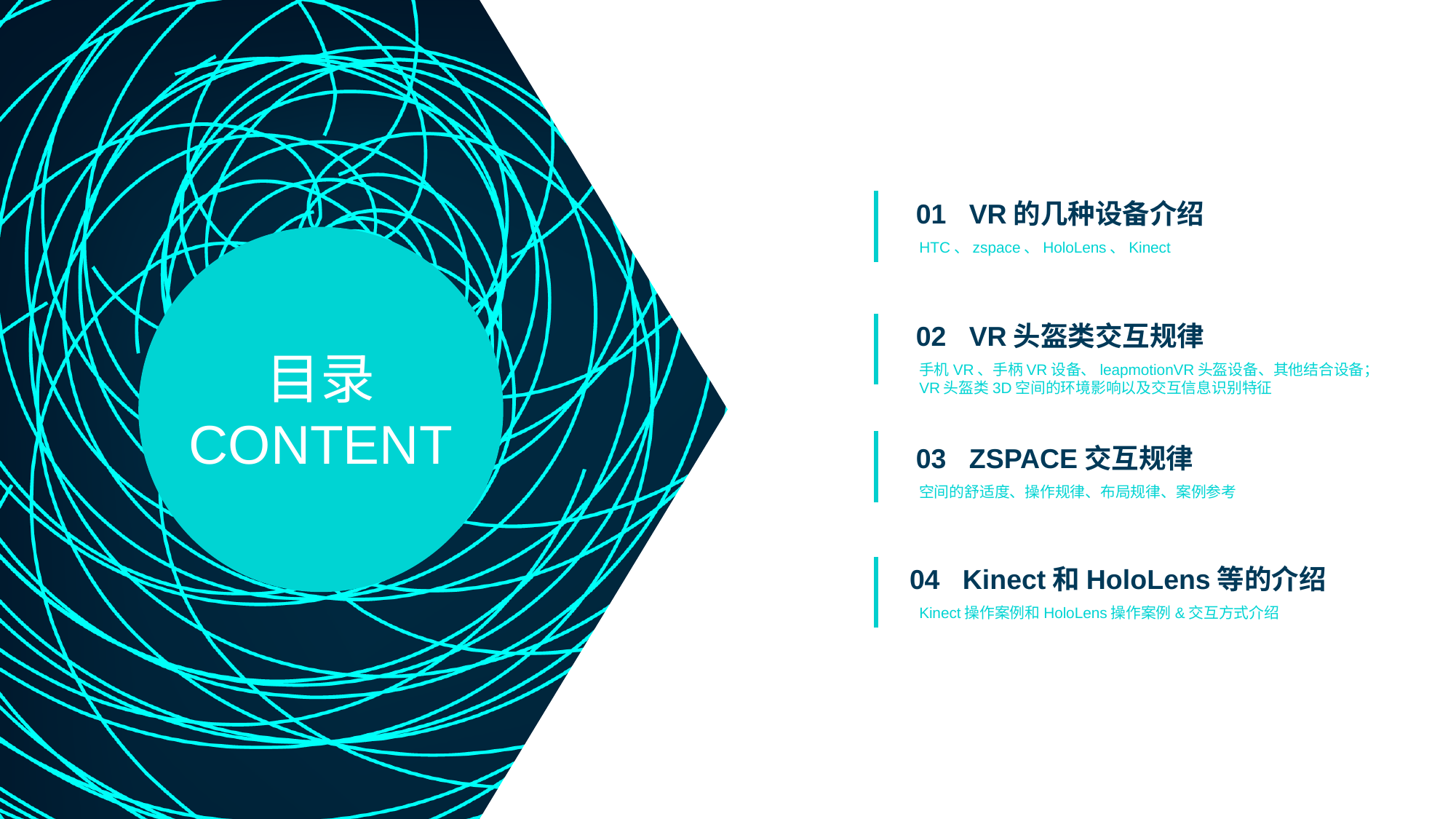

01   VR的几种设备介绍
目录
CONTENT
HTC、zspace、HoloLens、Kinect
02   VR头盔类交互规律
手机VR、手柄VR设备、leapmotionVR头盔设备、其他结合设备；
VR头盔类3D空间的环境影响以及交互信息识别特征
03   ZSPACE交互规律
空间的舒适度、操作规律、布局规律、案例参考
04   Kinect和HoloLens等的介绍
Kinect操作案例和HoloLens操作案例&交互方式介绍